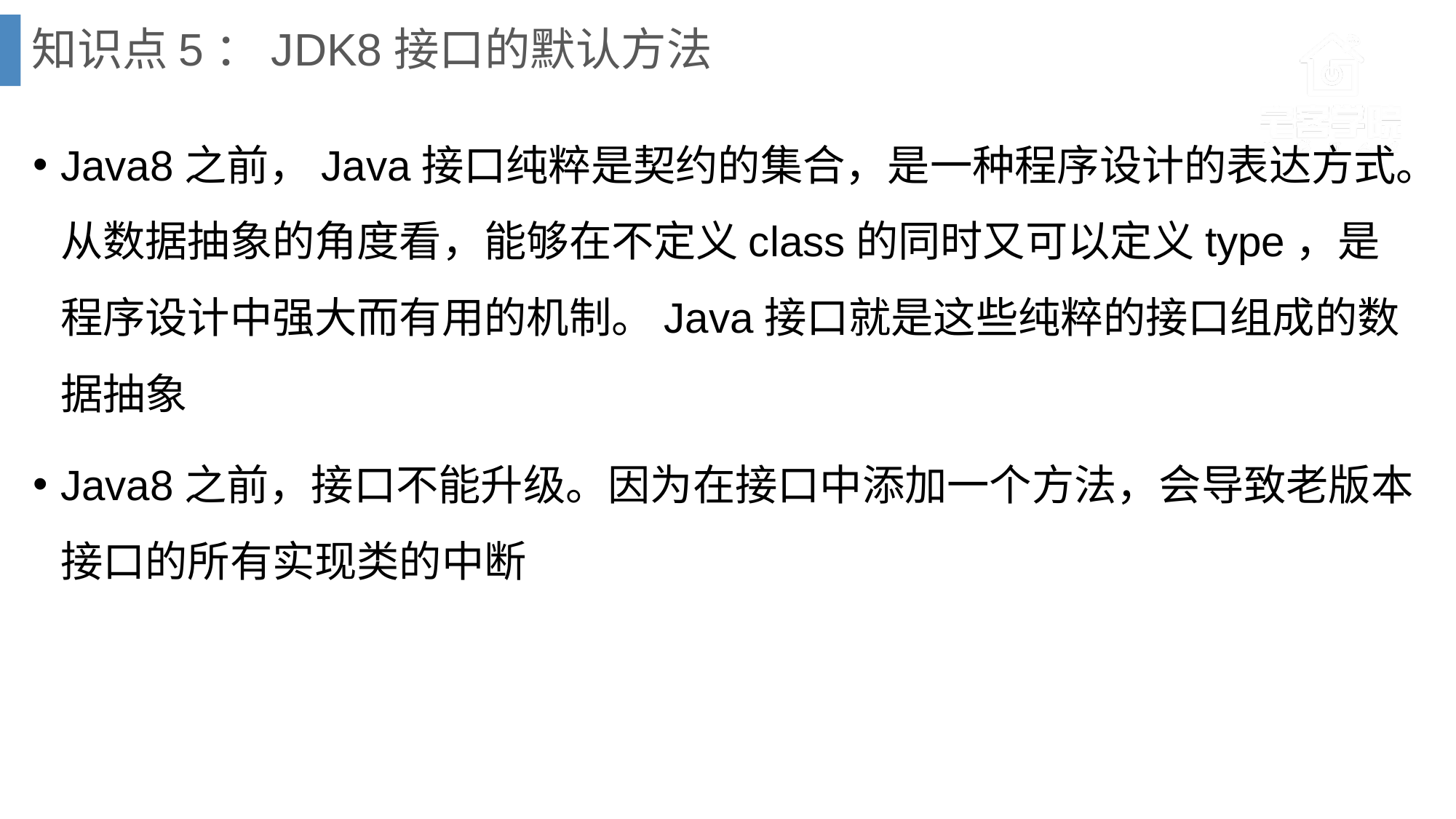

# 知识点5：JDK8接口的默认方法
Java8之前，Java接口纯粹是契约的集合，是一种程序设计的表达方式。从数据抽象的角度看，能够在不定义class的同时又可以定义type，是程序设计中强大而有用的机制。Java接口就是这些纯粹的接口组成的数据抽象
Java8之前，接口不能升级。因为在接口中添加一个方法，会导致老版本接口的所有实现类的中断